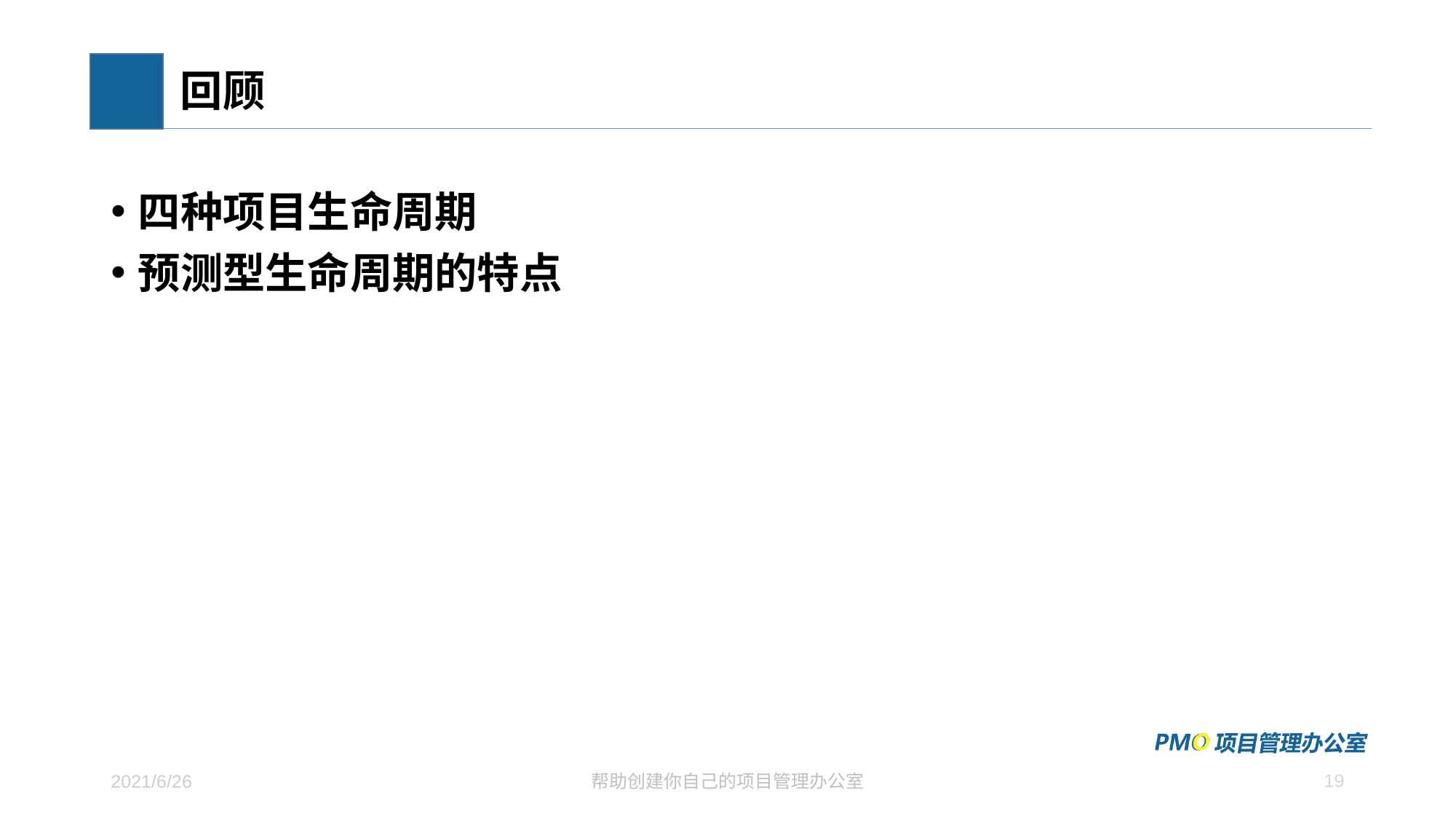

# 回顾
四种项目生命周期
预测型生命周期的特点
19
2021/6/26
帮助创建你自己的项目管理办公室